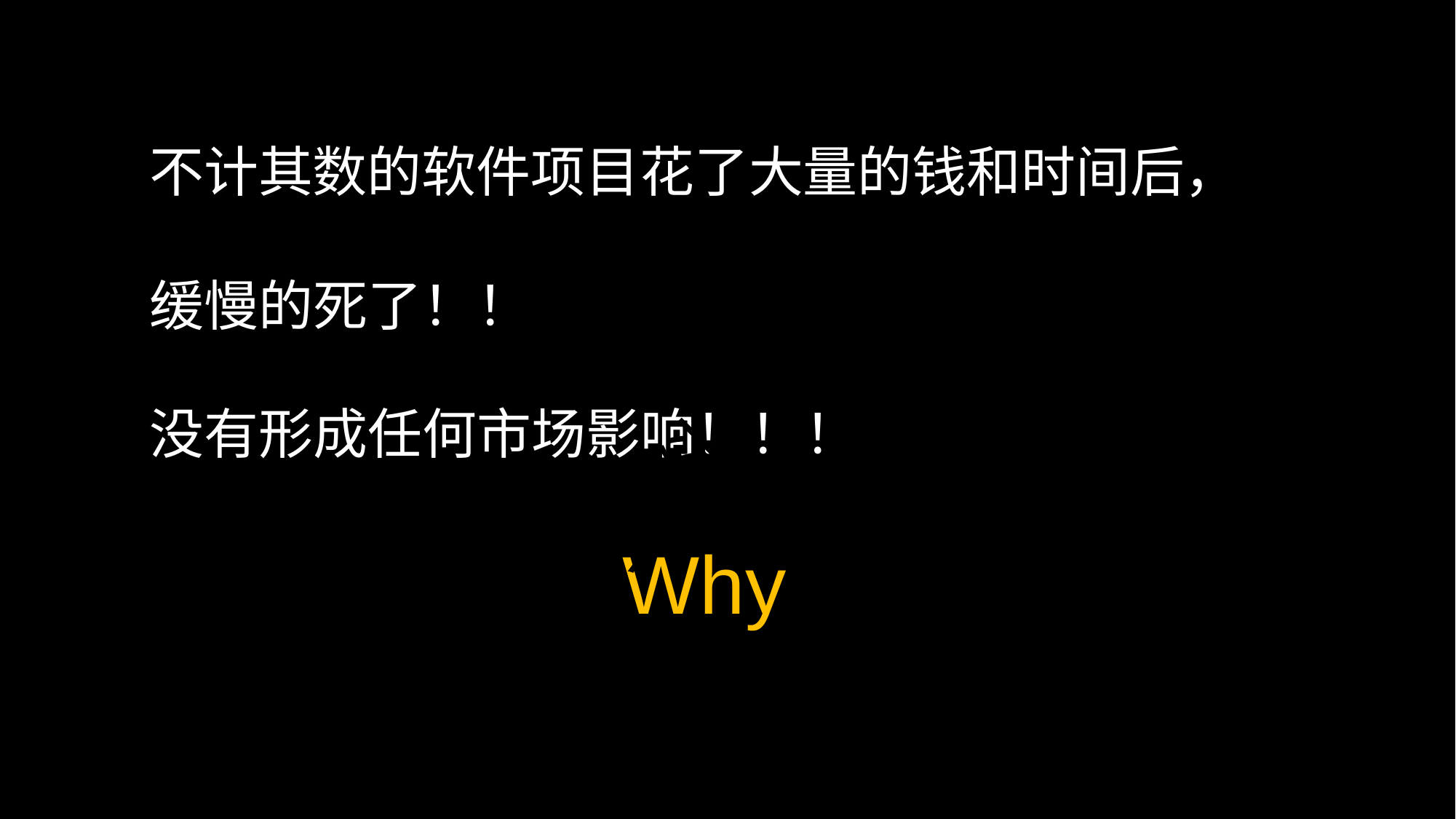

不计其数的软件项目花了大量的钱和时间后，

缓慢的死了！！

没有形成任何市场影响！！！

Why
保密资料